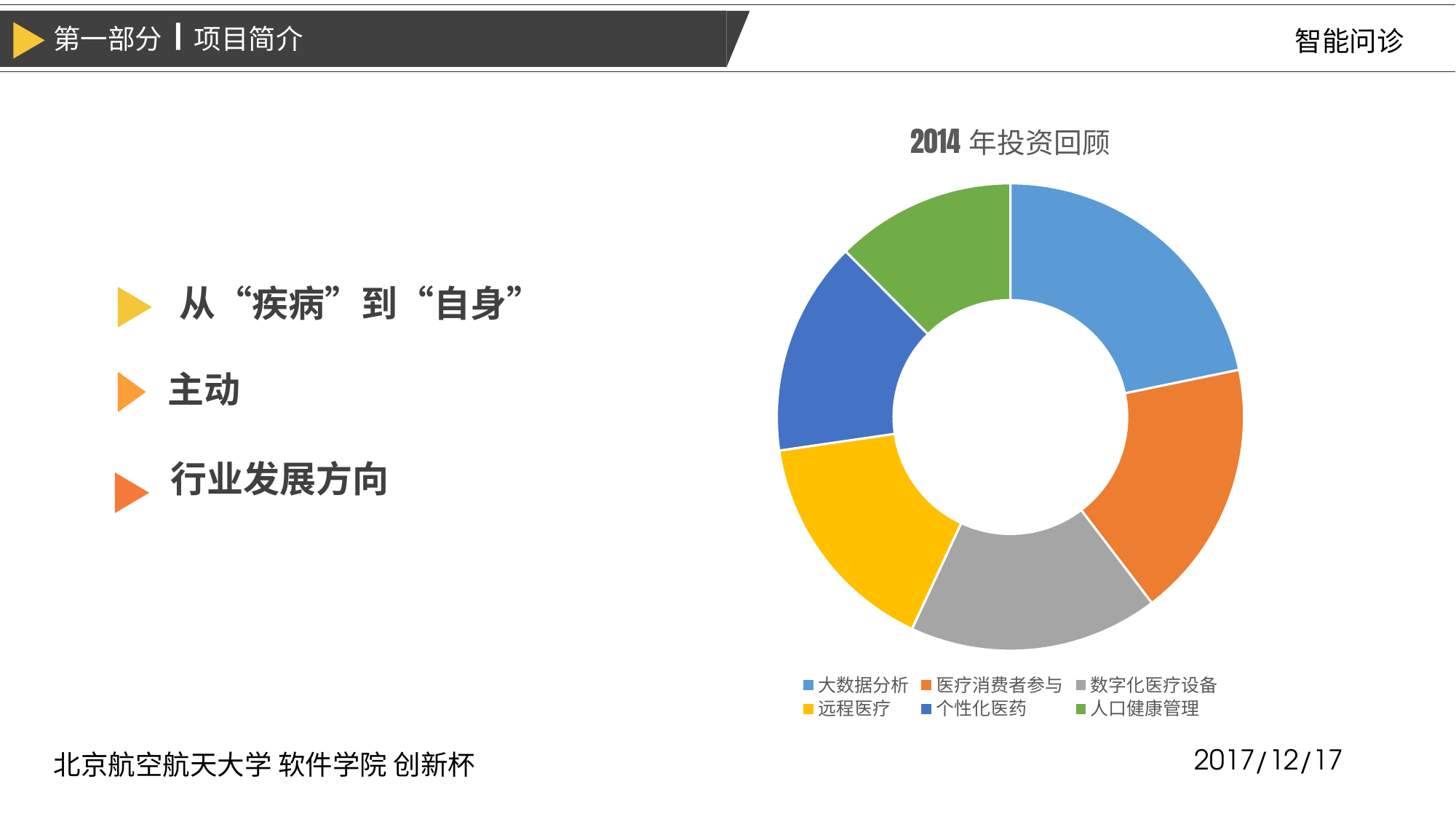

第一部分 | 项目简介
智能问诊

### Chart:

| Category | 2014年投资回顾 |
|---|---|
| 大数据分析 | 3.93 |
| 医疗消费者参与 | 3.23 |
| 数字化医疗设备 | 3.12 |
| 远程医疗 | 2.85 |
| 个性化医药 | 2.68 |
| 人口健康管理 | 2.25 |
从“疾病”到“自身”

主动

行业发展方向

2017/12/17
北京航空航天大学 软件学院 创新杯